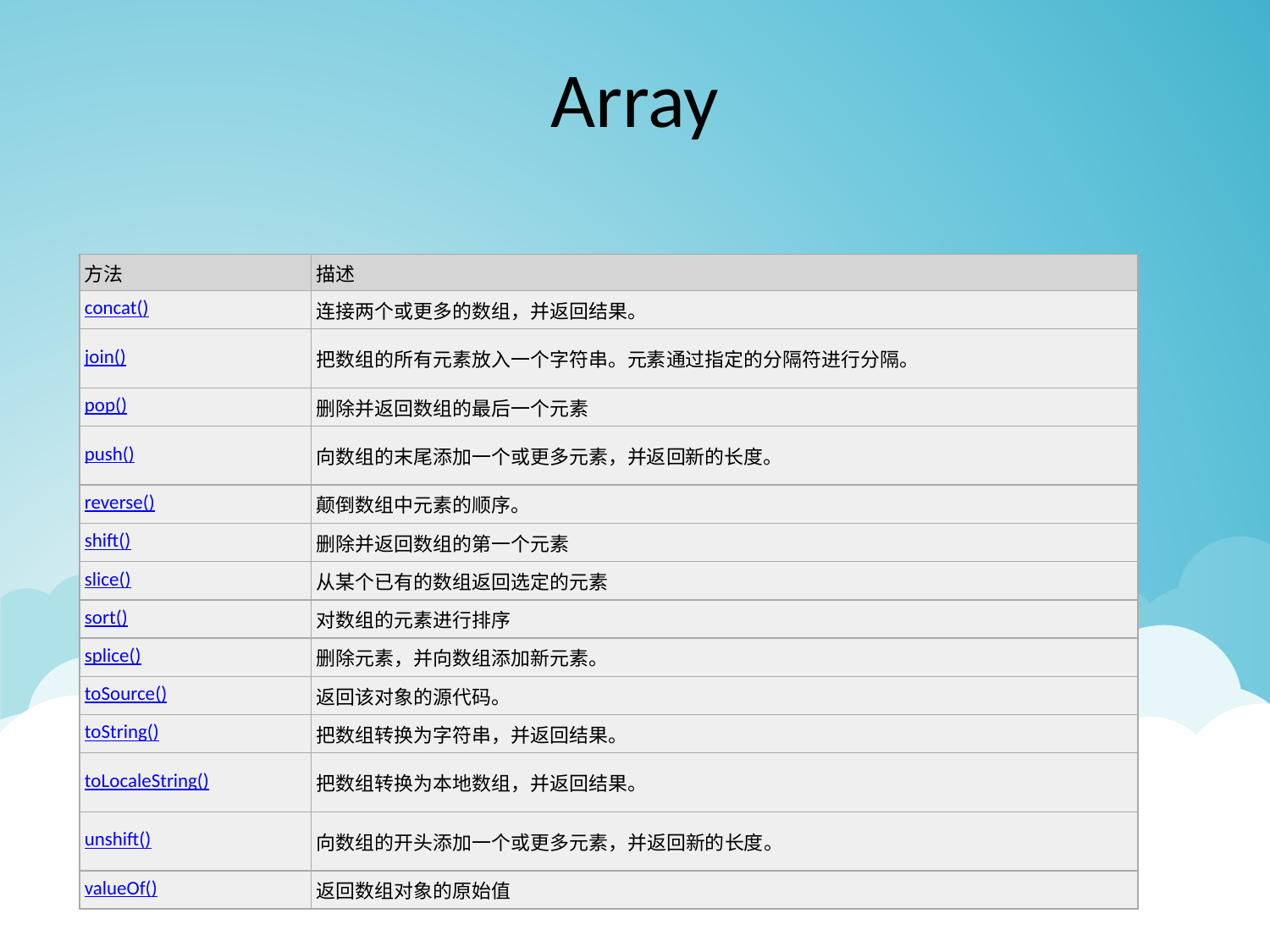

# Array
| 方法 | 描述 |
| --- | --- |
| concat() | 连接两个或更多的数组，并返回结果。 |
| join() | 把数组的所有元素放入一个字符串。元素通过指定的分隔符进行分隔。 |
| pop() | 删除并返回数组的最后一个元素 |
| push() | 向数组的末尾添加一个或更多元素，并返回新的长度。 |
| reverse() | 颠倒数组中元素的顺序。 |
| shift() | 删除并返回数组的第一个元素 |
| slice() | 从某个已有的数组返回选定的元素 |
| sort() | 对数组的元素进行排序 |
| splice() | 删除元素，并向数组添加新元素。 |
| toSource() | 返回该对象的源代码。 |
| toString() | 把数组转换为字符串，并返回结果。 |
| toLocaleString() | 把数组转换为本地数组，并返回结果。 |
| unshift() | 向数组的开头添加一个或更多元素，并返回新的长度。 |
| valueOf() | 返回数组对象的原始值 |